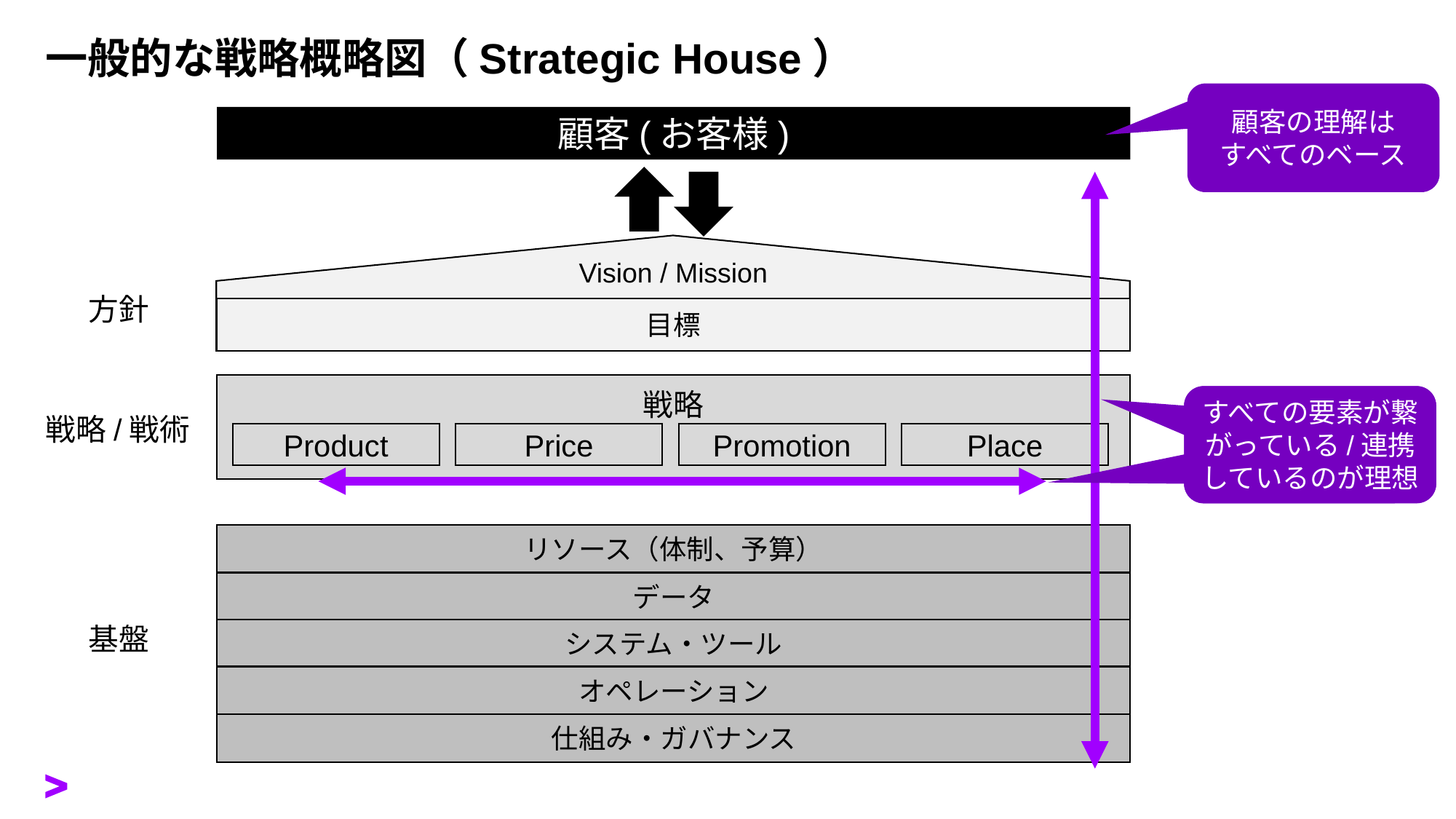

# 一般的な戦略概略図（Strategic House）
顧客の理解は
すべてのベース
顧客(お客様)

Vision / Mission
方針
目標
戦略
すべての要素が繋がっている/連携しているのが理想
すべての要素が繋がっている/連携しているのが理想
戦略/戦術
Product
Price
Promotion
Place
リソース（体制、予算）
データ
システム・ツール
基盤
オペレーション
仕組み・ガバナンス